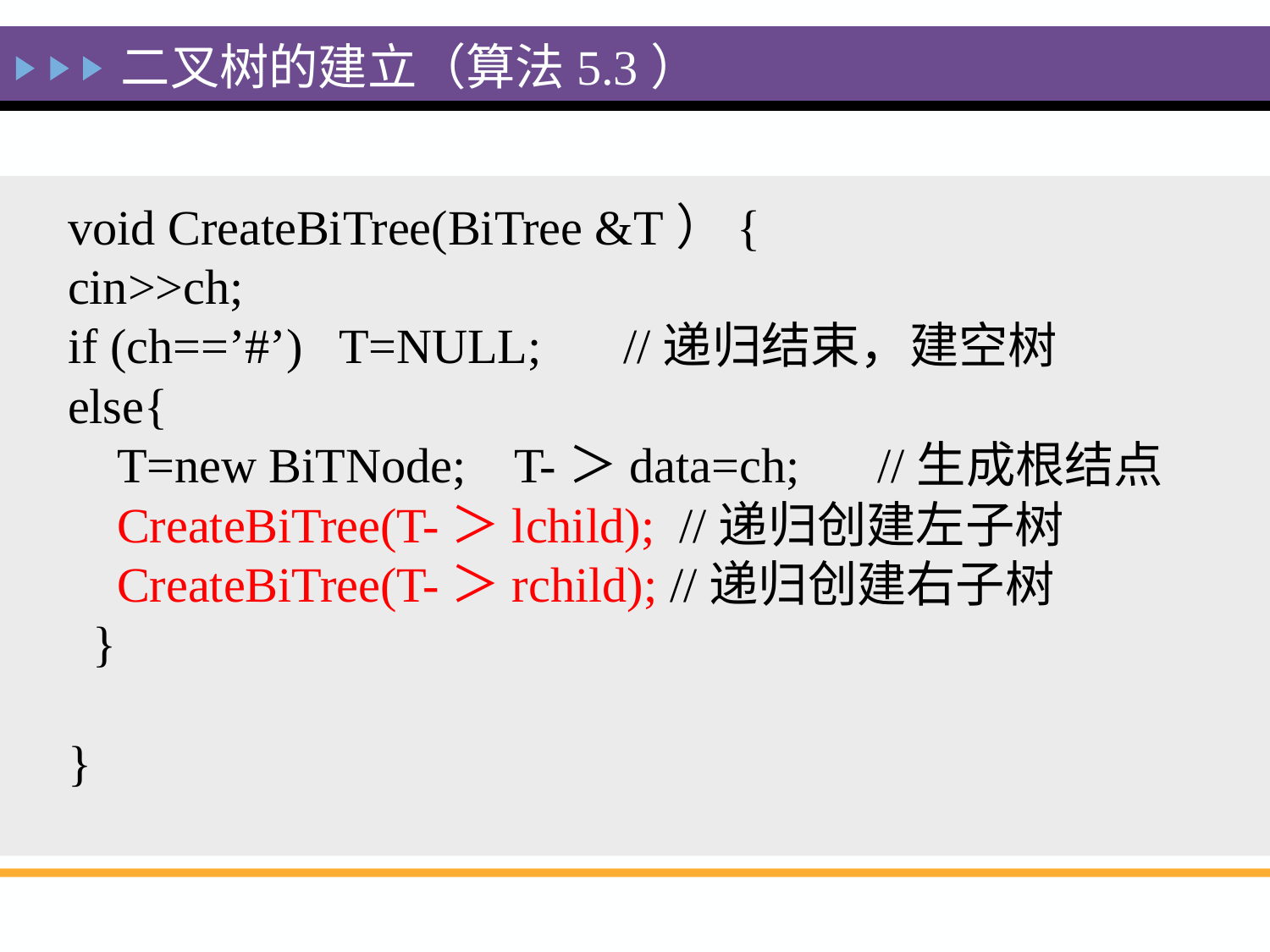

二叉树的建立（算法5.3）

void CreateBiTree(BiTree &T）{
cin>>ch;
if (ch==’#’)   T=NULL;  	//递归结束，建空树
else{
    T=new BiTNode;    T-＞data=ch; 	//生成根结点
    CreateBiTree(T-＞lchild);  //递归创建左子树
    CreateBiTree(T-＞rchild); //递归创建右子树
  }
}